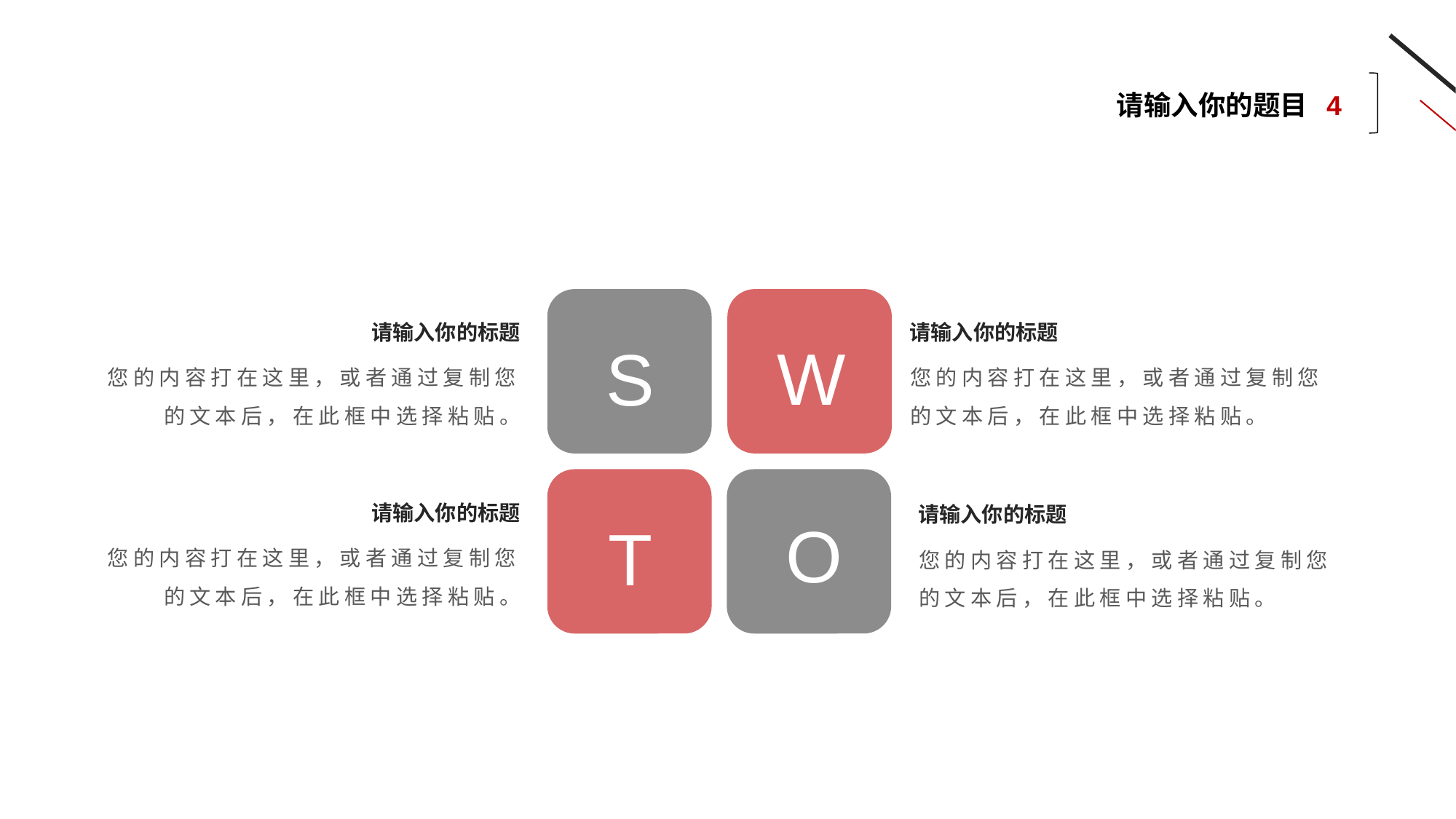

请输入你的题目  4

W
S

O
T
请输入你的标题
请输入你的标题
您的内容打在这里，或者通过复制您的文本后，在此框中选择粘贴。
您的内容打在这里，或者通过复制您的文本后，在此框中选择粘贴。
请输入你的标题
请输入你的标题
您的内容打在这里，或者通过复制您的文本后，在此框中选择粘贴。
您的内容打在这里，或者通过复制您的文本后，在此框中选择粘贴。